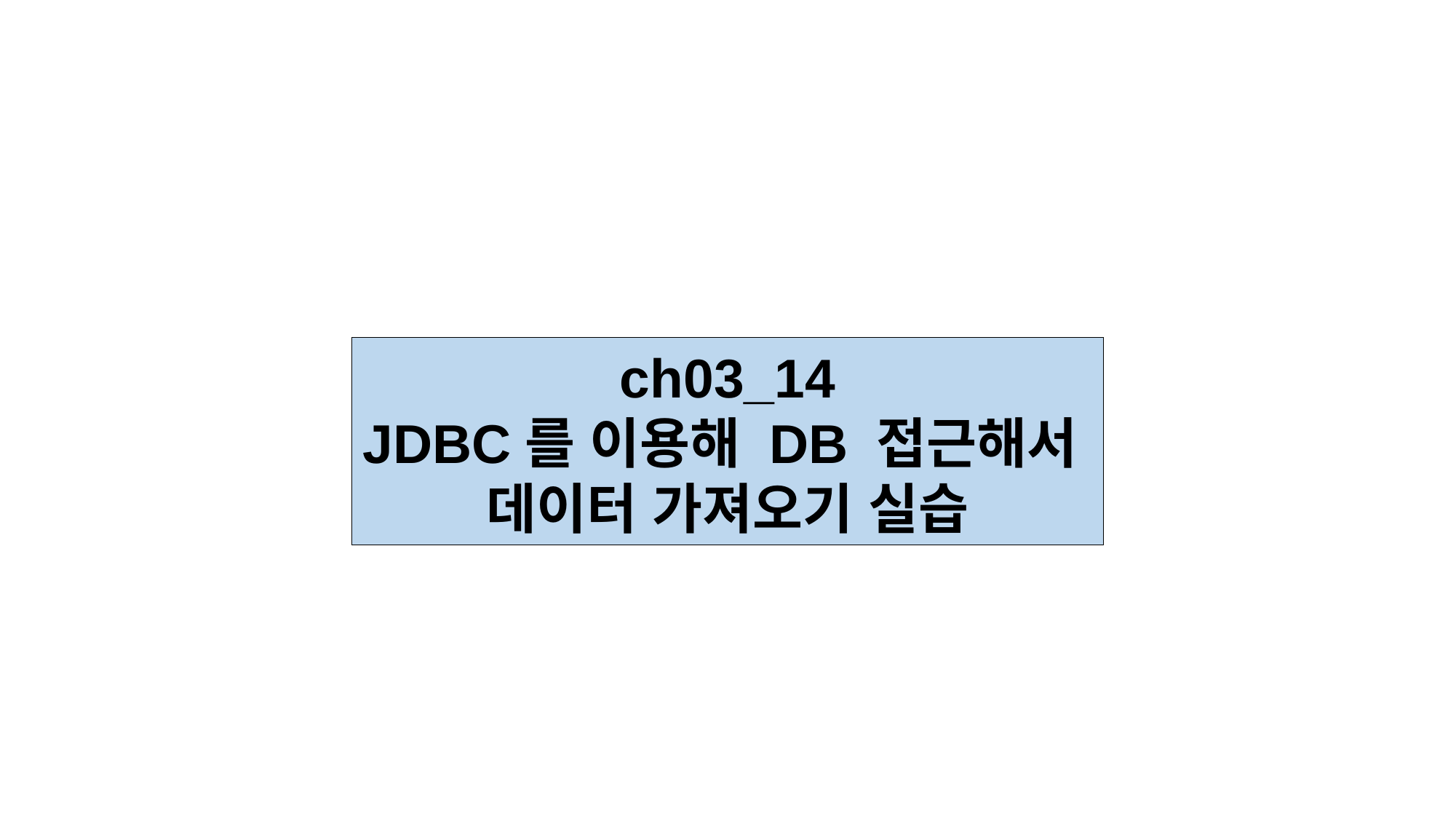

ch03_14
JDBC를 이용해 DB 접근해서
데이터 가져오기 실습